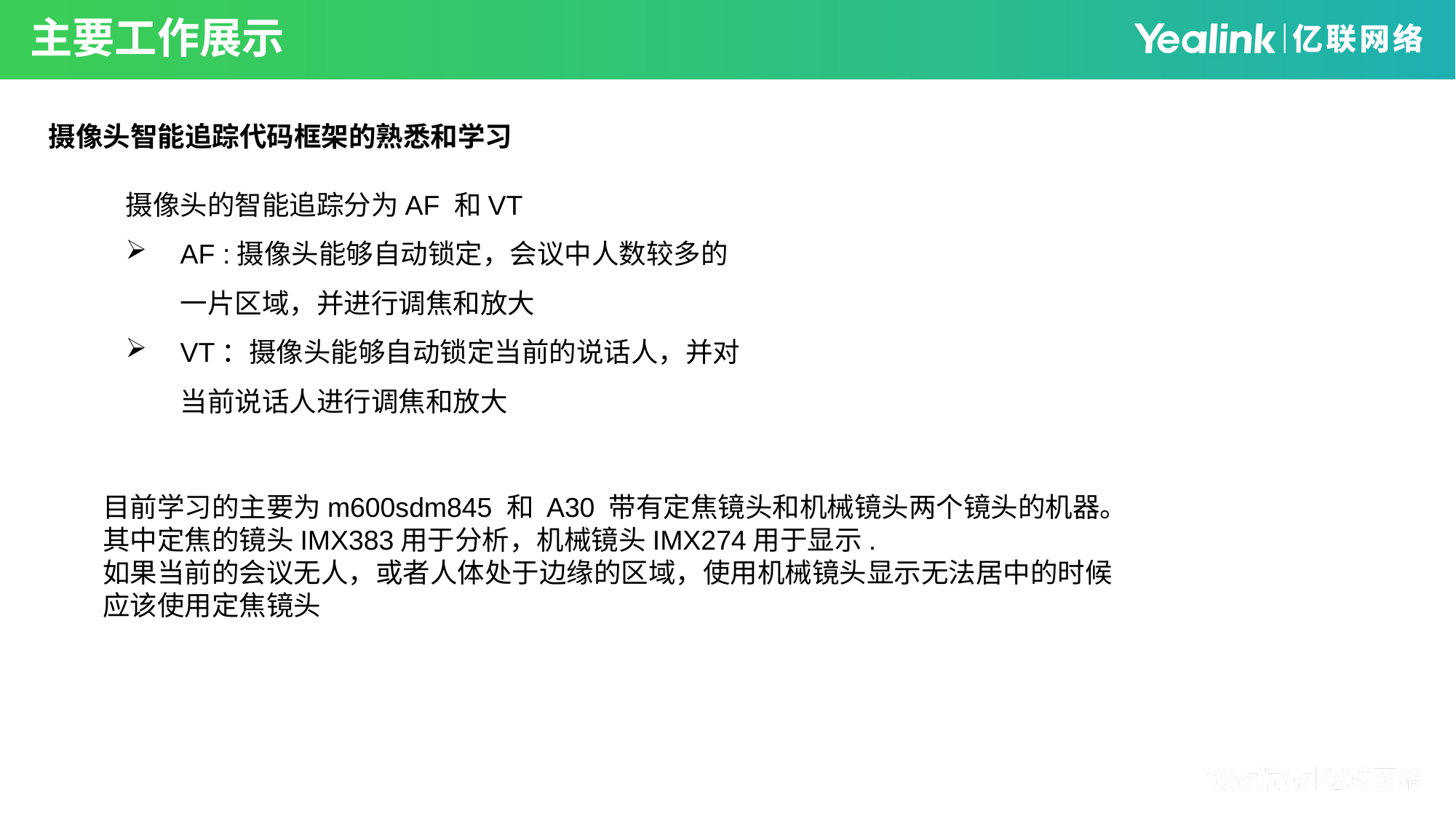

主要工作展示
摄像头智能追踪代码框架的熟悉和学习
摄像头的智能追踪分为AF 和VT
AF :摄像头能够自动锁定，会议中人数较多的一片区域，并进行调焦和放大
VT：摄像头能够自动锁定当前的说话人，并对当前说话人进行调焦和放大

目前学习的主要为m600sdm845 和 A30 带有定焦镜头和机械镜头两个镜头的机器。
其中定焦的镜头IMX383用于分析，机械镜头IMX274用于显示.
如果当前的会议无人，或者人体处于边缘的区域，使用机械镜头显示无法居中的时候应该使用定焦镜头